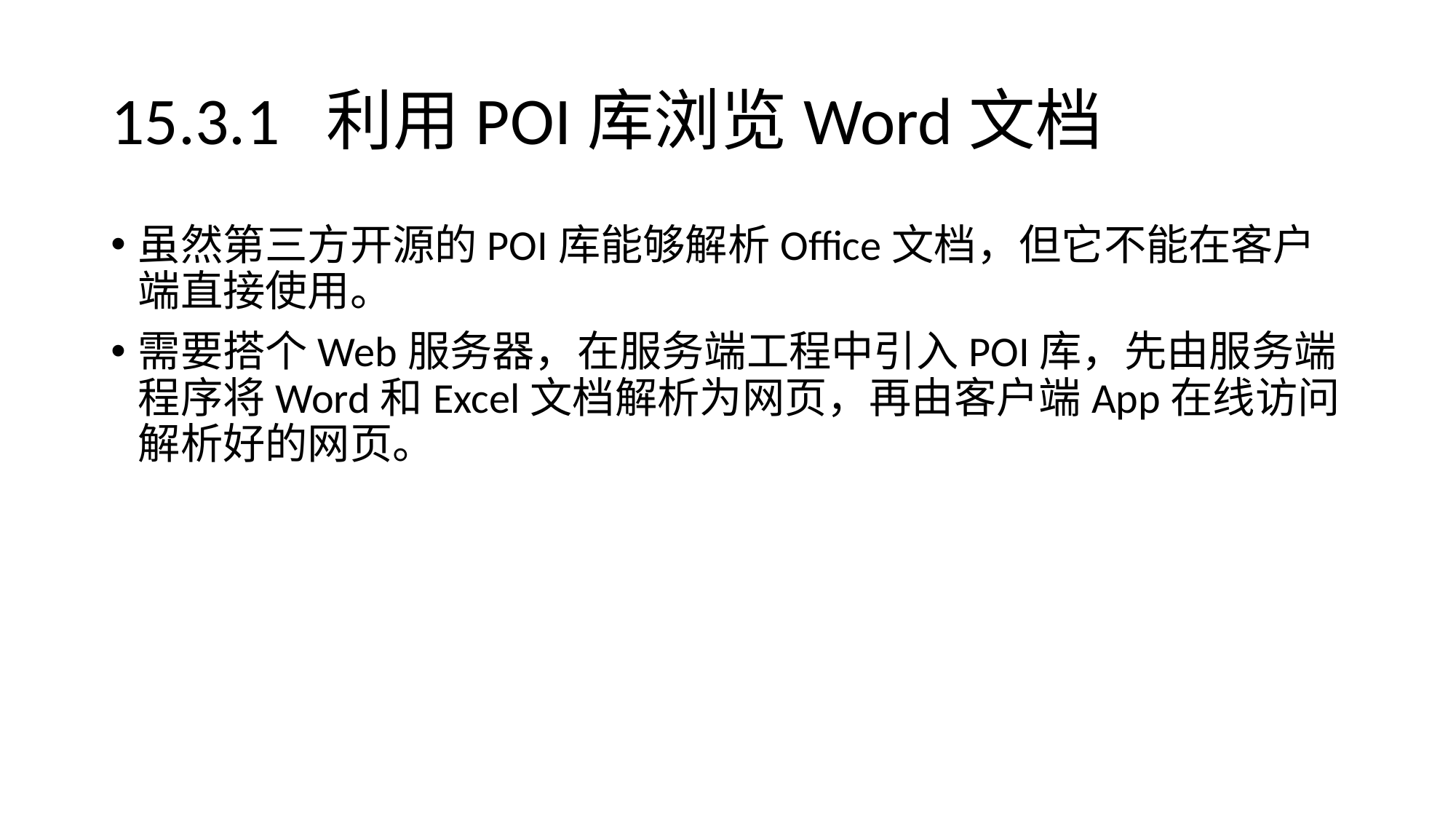

# 15.3.1  利用POI库浏览Word文档
虽然第三方开源的POI库能够解析Office文档，但它不能在客户端直接使用。
需要搭个Web服务器，在服务端工程中引入POI库，先由服务端程序将Word和Excel文档解析为网页，再由客户端App在线访问解析好的网页。